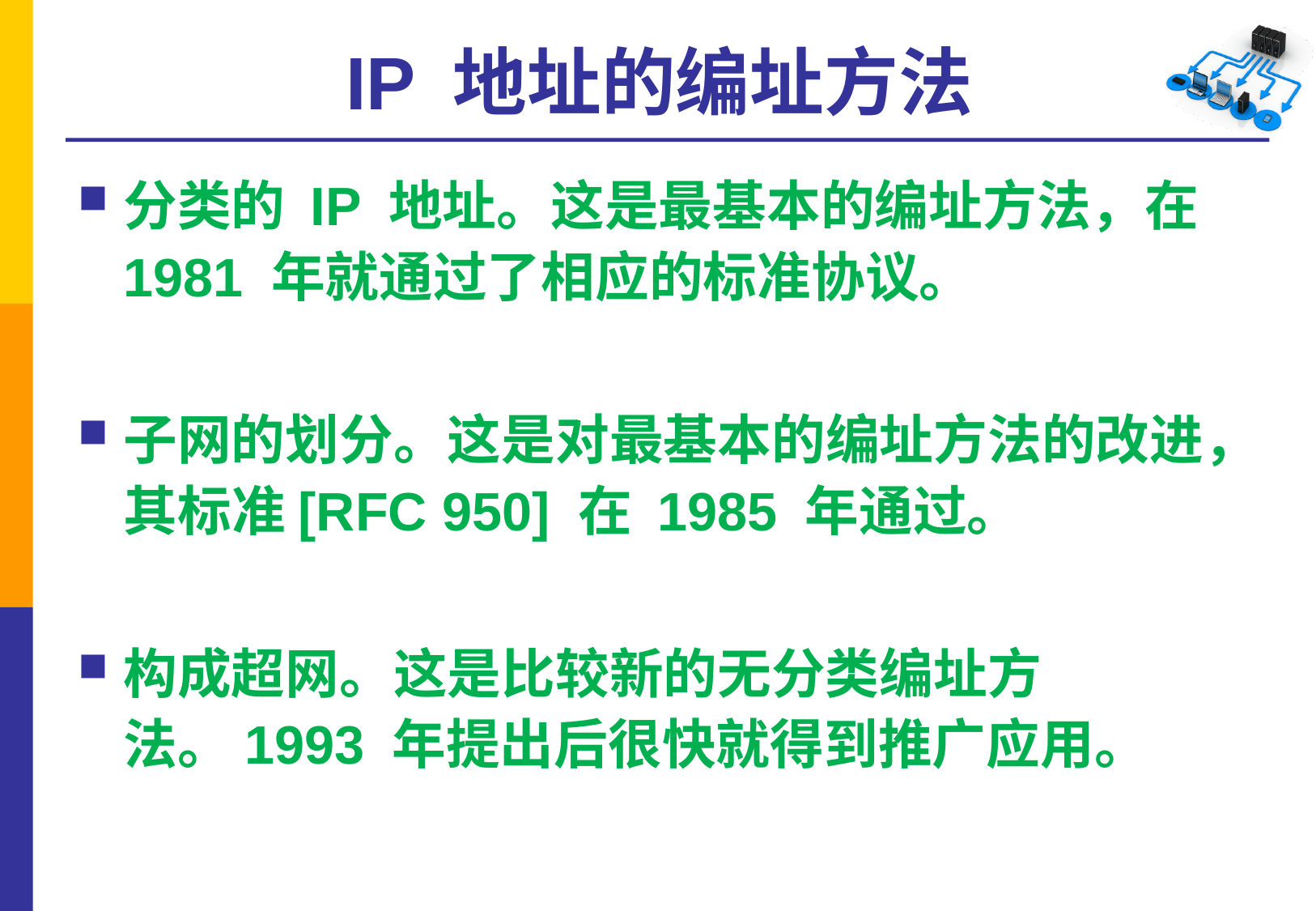

# IP 地址的编址方法
分类的 IP 地址。这是最基本的编址方法，在 1981 年就通过了相应的标准协议。

子网的划分。这是对最基本的编址方法的改进，其标准[RFC 950] 在 1985 年通过。

构成超网。这是比较新的无分类编址方法。1993 年提出后很快就得到推广应用。